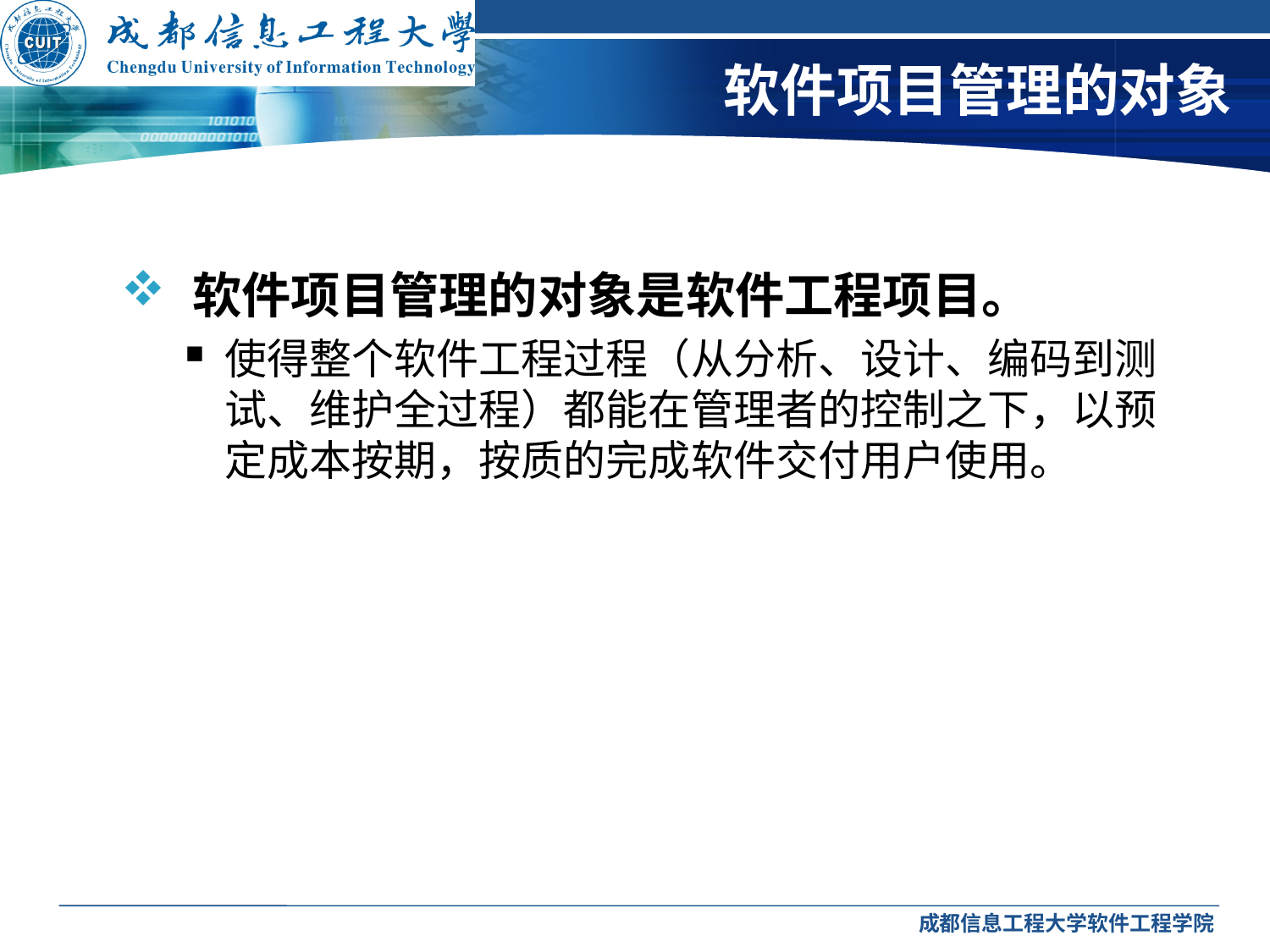

# 软件项目管理的对象
 软件项目管理的对象是软件工程项目。
使得整个软件工程过程（从分析、设计、编码到测试、维护全过程）都能在管理者的控制之下，以预定成本按期，按质的完成软件交付用户使用。

成都信息工程大学软件工程学院